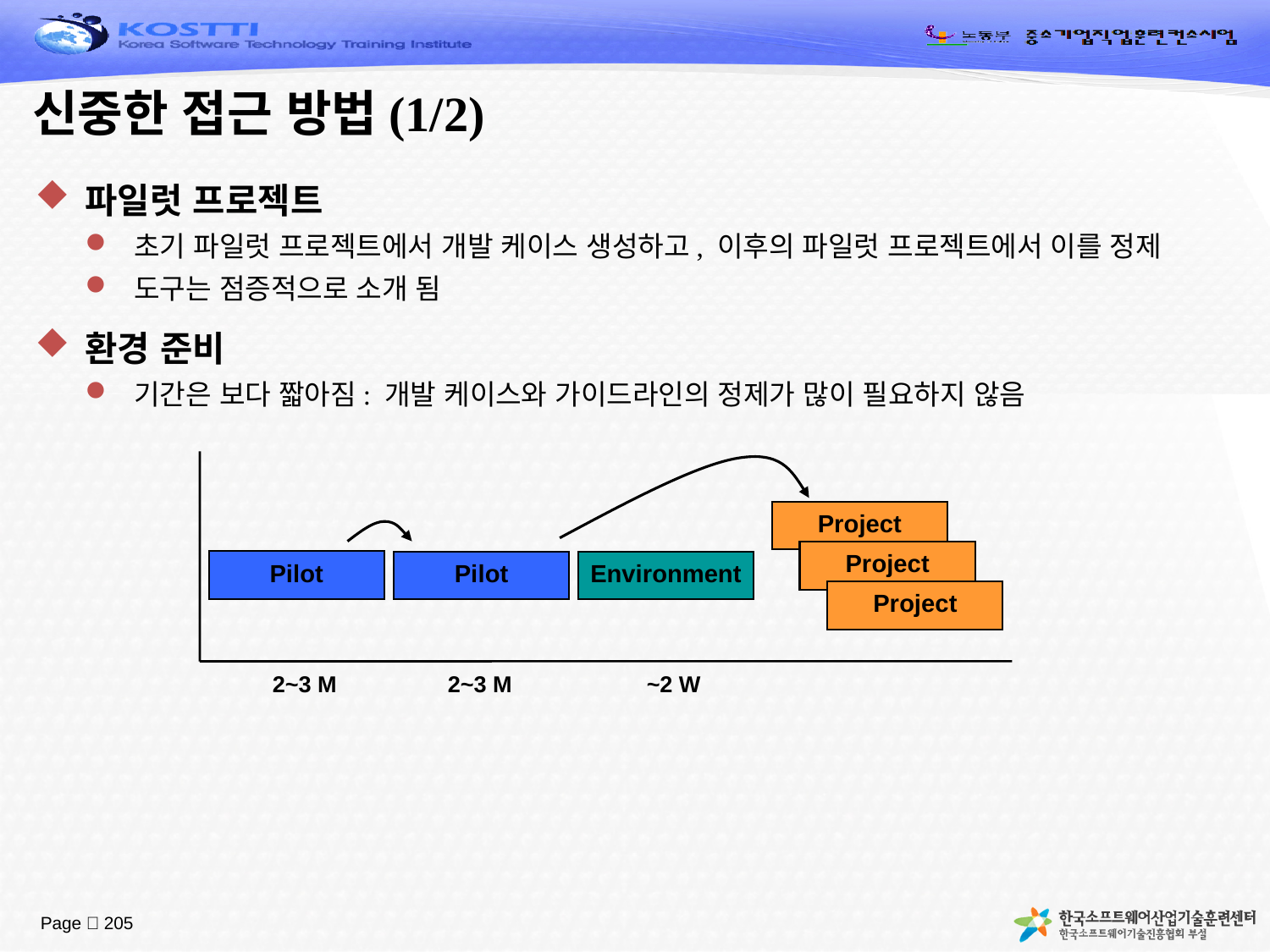

# 신중한 접근 방법(1/2)
파일럿 프로젝트
초기 파일럿 프로젝트에서 개발 케이스 생성하고, 이후의 파일럿 프로젝트에서 이를 정제
도구는 점증적으로 소개 됨
환경 준비
기간은 보다 짧아짐: 개발 케이스와 가이드라인의 정제가 많이 필요하지 않음

Project

Project
Pilot
Pilot
Environment
Project

2~3 M
2~3 M
~2 W